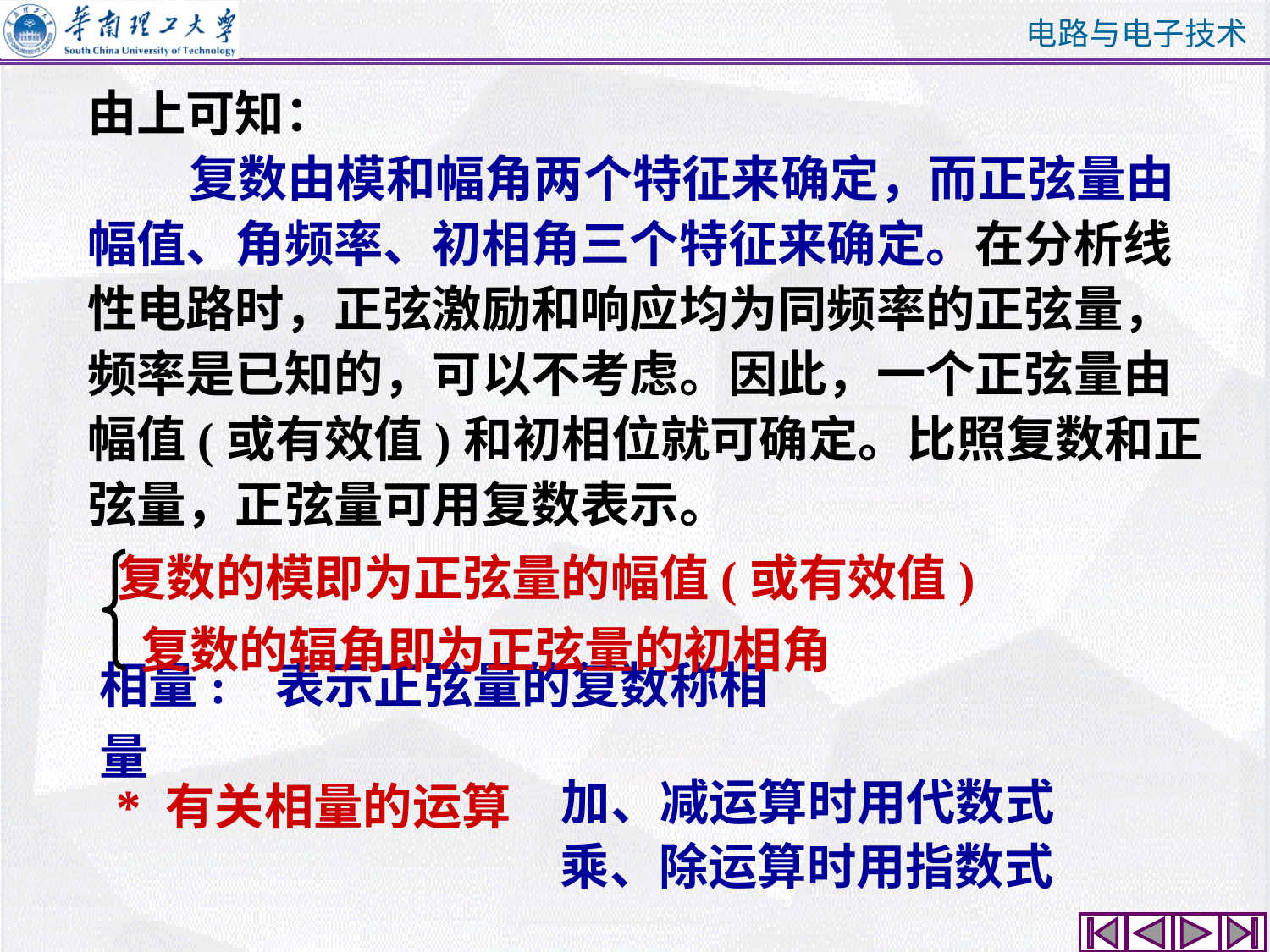

由上可知：
        复数由模和幅角两个特征来确定，而正弦量由
幅值、角频率、初相角三个特征来确定。在分析线
性电路时，正弦激励和响应均为同频率的正弦量，
频率是已知的，可以不考虑。因此，一个正弦量由
幅值(或有效值)和初相位就可确定。比照复数和正
弦量，正弦量可用复数表示。
复数的模即为正弦量的幅值(或有效值)

 复数的辐角即为正弦量的初相角
相量:   表示正弦量的复数称相量
加、减运算时用代数式
* 有关相量的运算
乘、除运算时用指数式